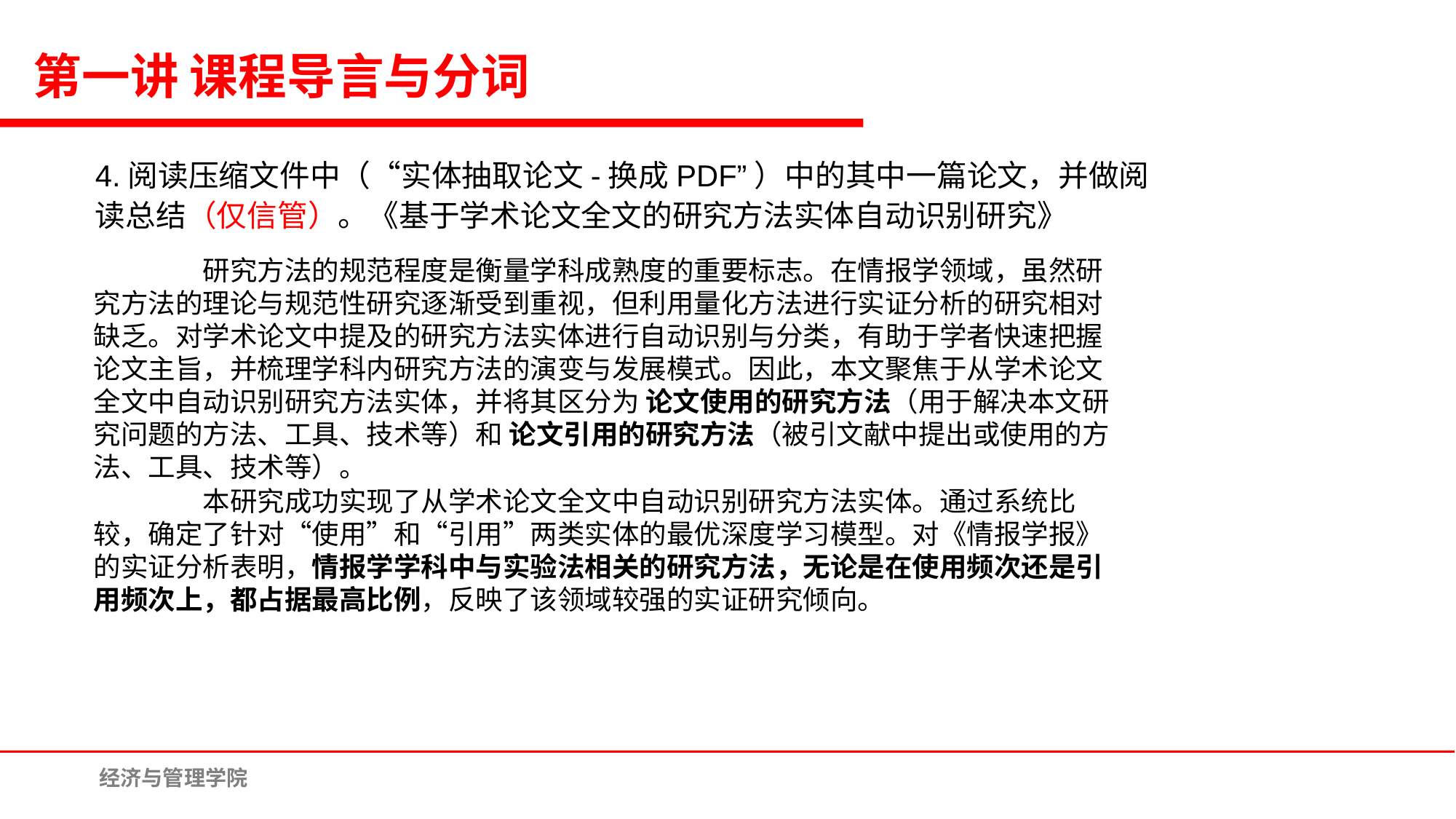

第一讲 课程导言与分词

4.阅读压缩文件中（“实体抽取论文-换成PDF”）中的其中一篇论文，并做阅读总结（仅信管）。《基于学术论文全文的研究方法实体自动识别研究》

	研究方法的规范程度是衡量学科成熟度的重要标志。在情报学领域，虽然研究方法的理论与规范性研究逐渐受到重视，但利用量化方法进行实证分析的研究相对缺乏。对学术论文中提及的研究方法实体进行自动识别与分类，有助于学者快速把握论文主旨，并梳理学科内研究方法的演变与发展模式。因此，本文聚焦于从学术论文全文中自动识别研究方法实体，并将其区分为 论文使用的研究方法（用于解决本文研究问题的方法、工具、技术等）和 论文引用的研究方法（被引文献中提出或使用的方法、工具、技术等）。
	本研究成功实现了从学术论文全文中自动识别研究方法实体。通过系统比较，确定了针对“使用”和“引用”两类实体的最优深度学习模型。对《情报学报》的实证分析表明，情报学学科中与实验法相关的研究方法，无论是在使用频次还是引用频次上，都占据最高比例，反映了该领域较强的实证研究倾向。